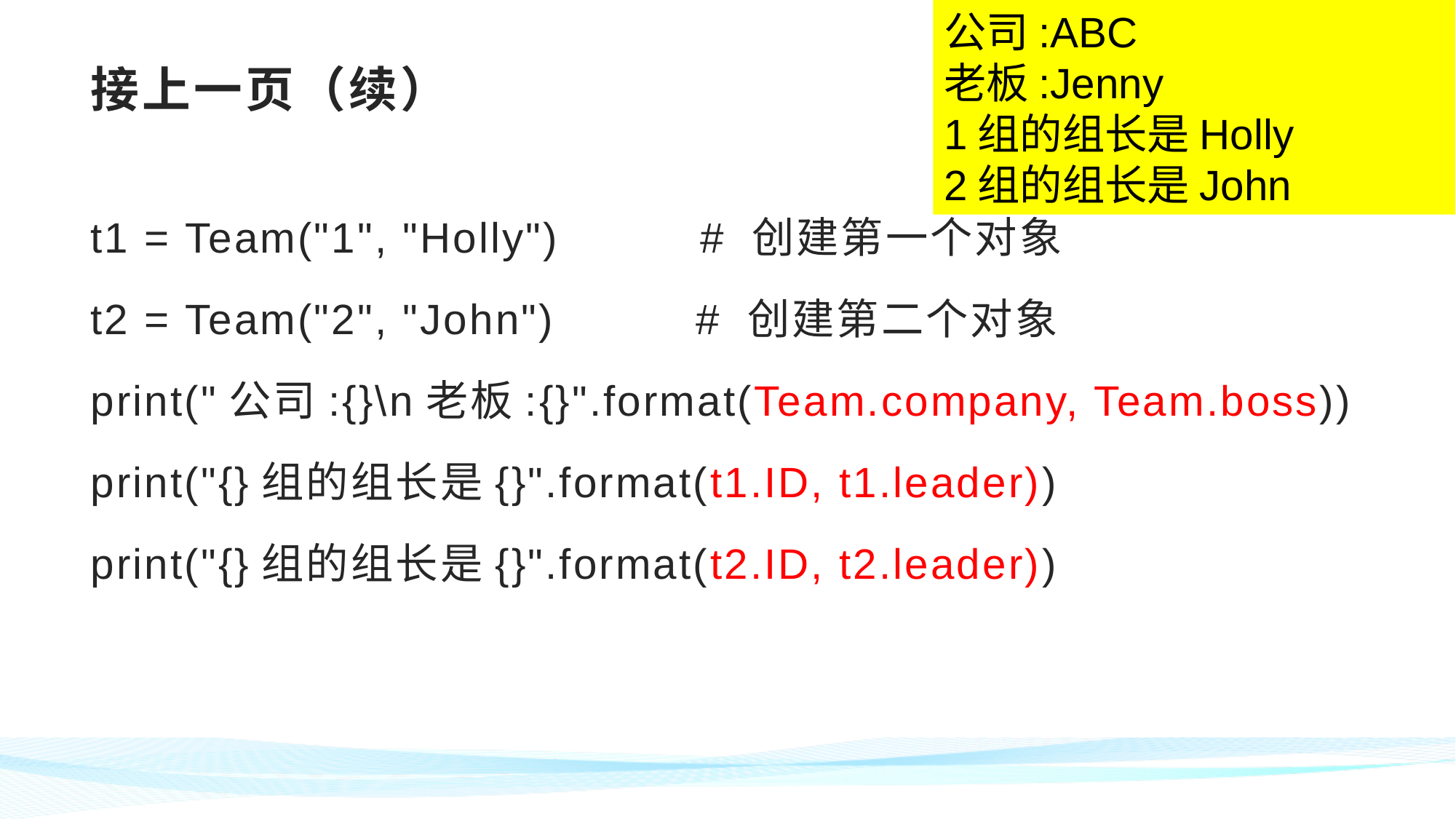

公司:ABC
老板:Jenny
1组的组长是Holly
2组的组长是John
# 接上一页（续）

t1 = Team("1", "Holly")          # 创建第一个对象
t2 = Team("2", "John")          # 创建第二个对象
print("公司:{}\n老板:{}".format(Team.company, Team.boss))
print("{}组的组长是{}".format(t1.ID, t1.leader))
print("{}组的组长是{}".format(t2.ID, t2.leader))